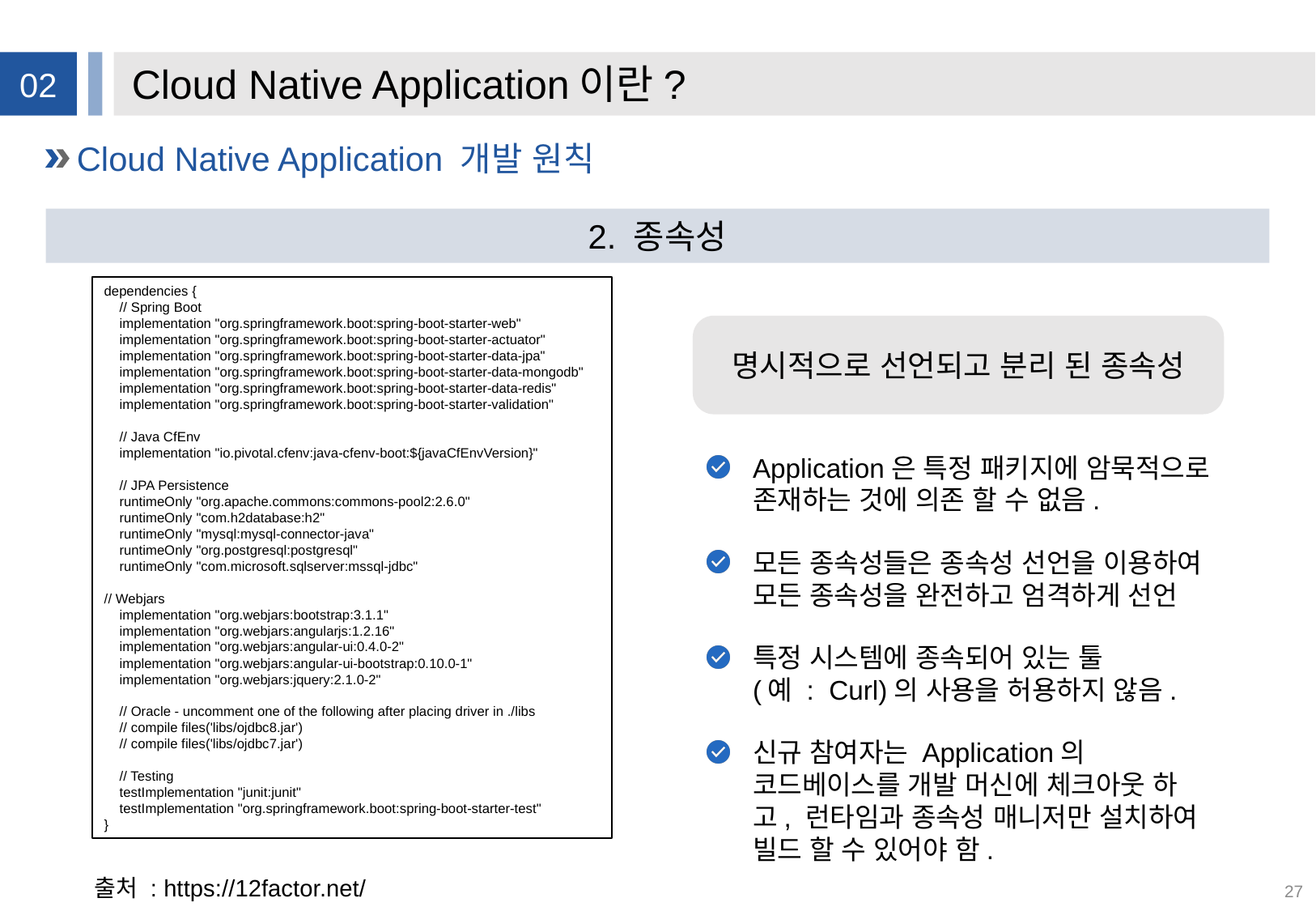

# Cloud Native Application이란?
02
Cloud Native Application 개발 원칙
2. 종속성
dependencies {
    // Spring Boot
    implementation "org.springframework.boot:spring-boot-starter-web"
    implementation "org.springframework.boot:spring-boot-starter-actuator"
    implementation "org.springframework.boot:spring-boot-starter-data-jpa"
    implementation "org.springframework.boot:spring-boot-starter-data-mongodb"
    implementation "org.springframework.boot:spring-boot-starter-data-redis"
    implementation "org.springframework.boot:spring-boot-starter-validation"

    // Java CfEnv
    implementation "io.pivotal.cfenv:java-cfenv-boot:${javaCfEnvVersion}"

    // JPA Persistence
    runtimeOnly "org.apache.commons:commons-pool2:2.6.0"
    runtimeOnly "com.h2database:h2"
    runtimeOnly "mysql:mysql-connector-java"
    runtimeOnly "org.postgresql:postgresql"
    runtimeOnly "com.microsoft.sqlserver:mssql-jdbc"

// Webjars
    implementation "org.webjars:bootstrap:3.1.1"
    implementation "org.webjars:angularjs:1.2.16"
    implementation "org.webjars:angular-ui:0.4.0-2"
    implementation "org.webjars:angular-ui-bootstrap:0.10.0-1"
    implementation "org.webjars:jquery:2.1.0-2"

    // Oracle - uncomment one of the following after placing driver in ./libs
    // compile files('libs/ojdbc8.jar')
    // compile files('libs/ojdbc7.jar')

    // Testing
    testImplementation "junit:junit"
    testImplementation "org.springframework.boot:spring-boot-starter-test"
}
명시적으로 선언되고 분리 된 종속성
Application은 특정 패키지에 암묵적으로 존재하는 것에 의존 할 수 없음.
모든 종속성들은 종속성 선언을 이용하여 모든 종속성을 완전하고 엄격하게 선언
특정 시스템에 종속되어 있는 툴
(예 :  Curl)의 사용을 허용하지 않음.
신규 참여자는 Application의 코드베이스를 개발 머신에 체크아웃 하고, 런타임과 종속성 매니저만 설치하여 빌드 할 수 있어야 함.
출처 : https://12factor.net/
27